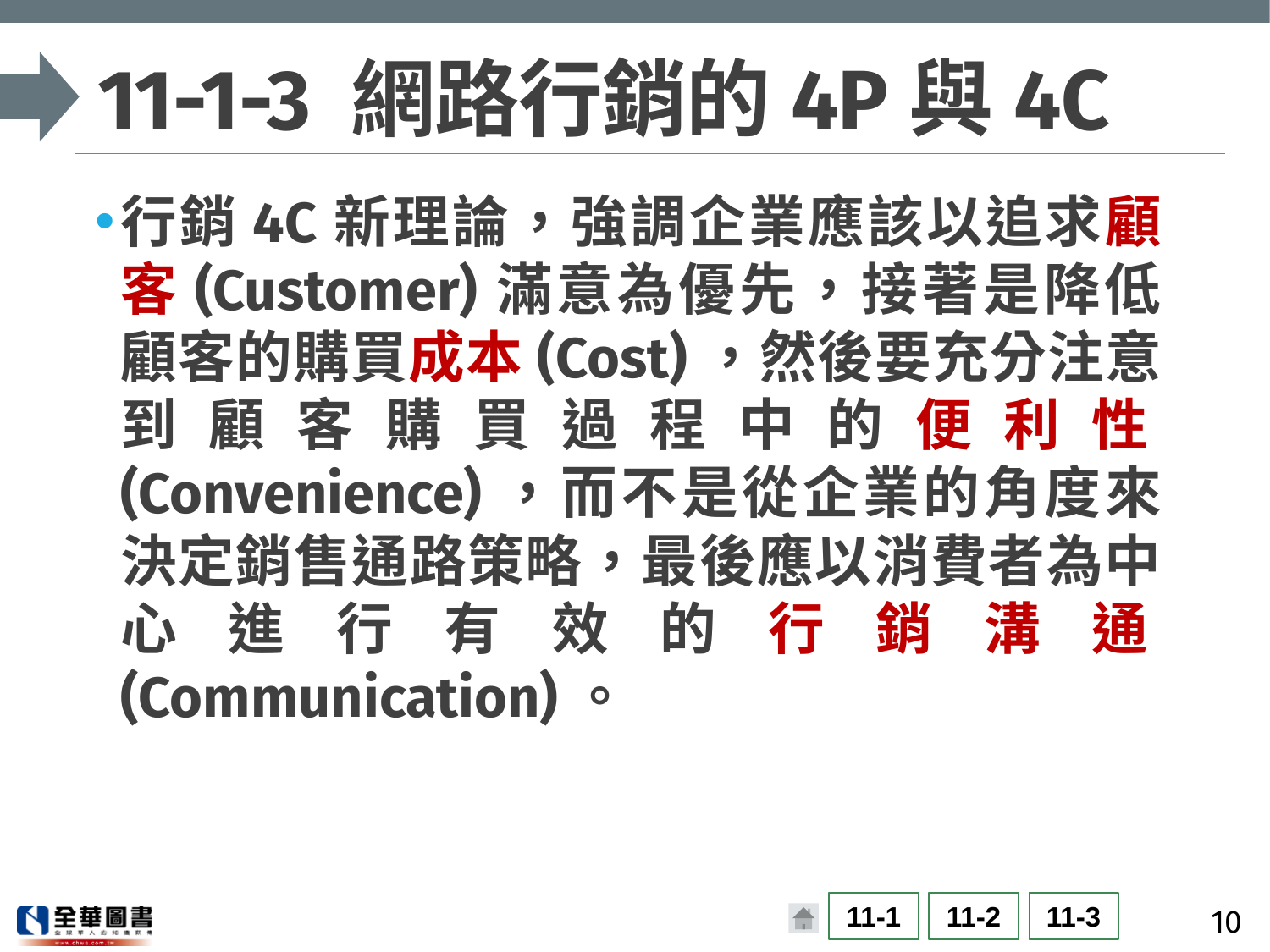

# 11-1-3 網路行銷的4P與4C
行銷4C新理論，強調企業應該以追求顧客(Customer)滿意為優先，接著是降低顧客的購買成本(Cost)，然後要充分注意到顧客購買過程中的便利性(Convenience)，而不是從企業的角度來決定銷售通路策略，最後應以消費者為中心進行有效的行銷溝通(Communication)。
10